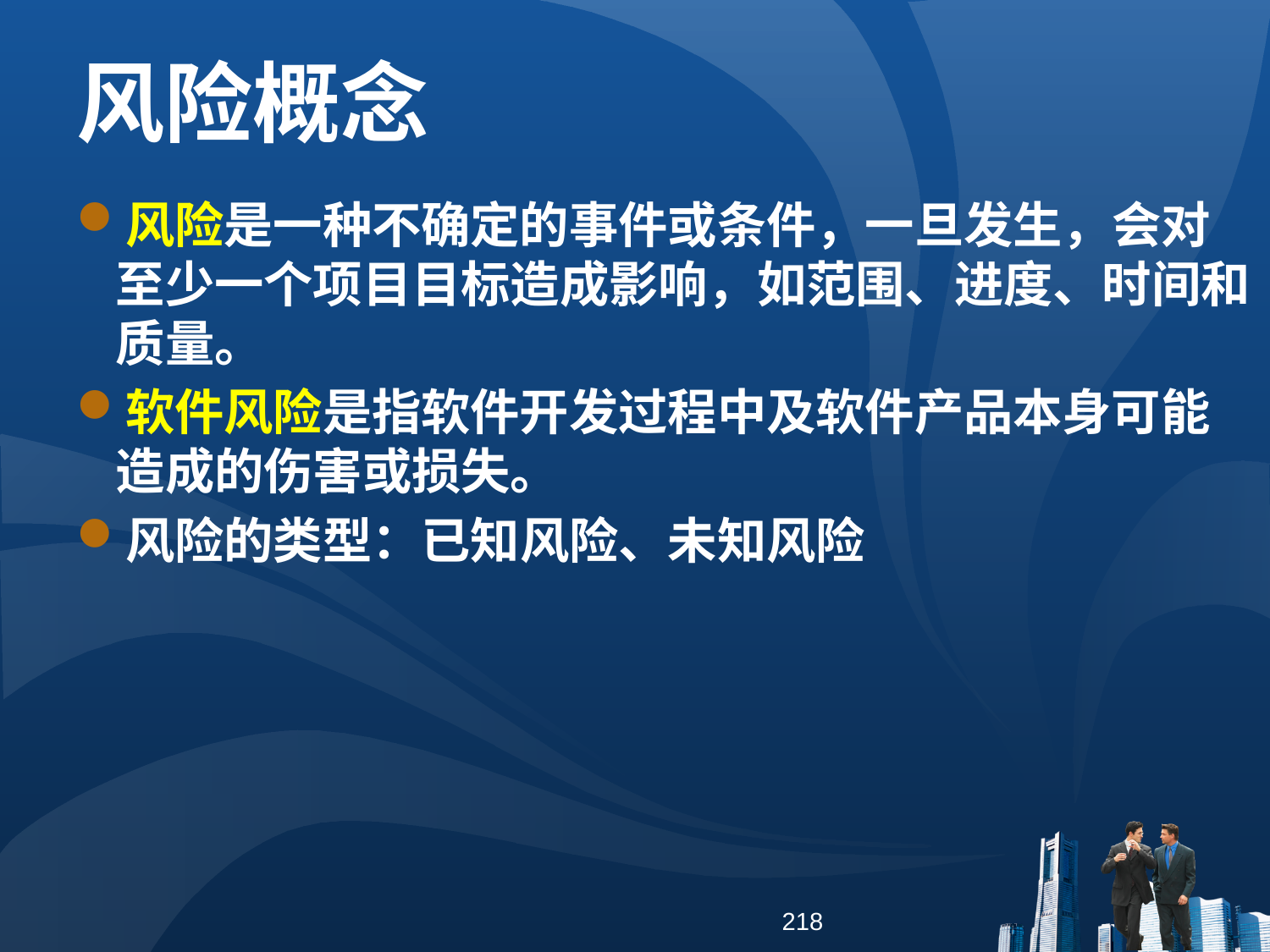

风险概念
风险是一种不确定的事件或条件，一旦发生，会对至少一个项目目标造成影响，如范围、进度、时间和质量。
软件风险是指软件开发过程中及软件产品本身可能造成的伤害或损失。
风险的类型：已知风险、未知风险
218